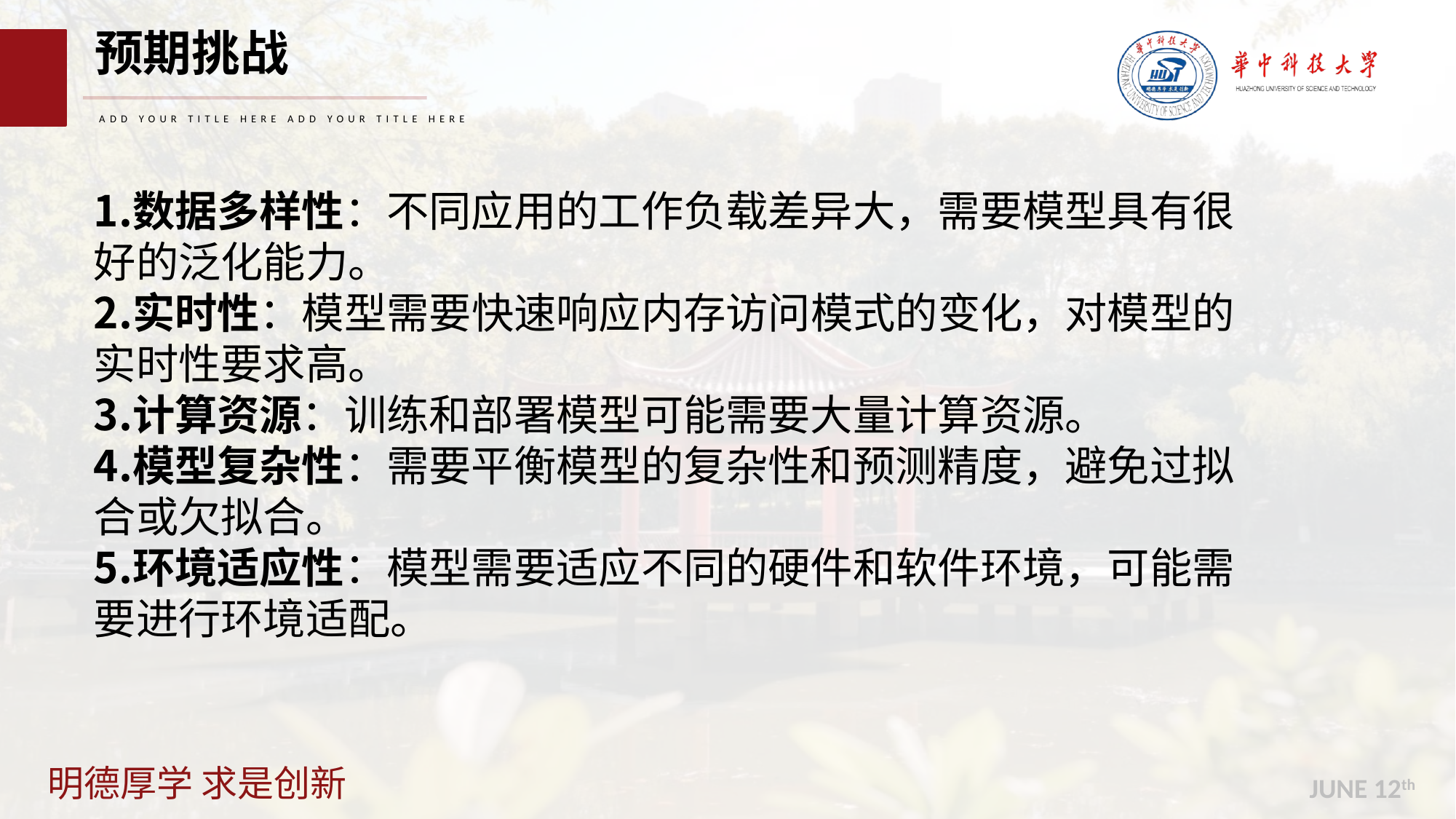

预期挑战
ADD YOUR TITLE HERE ADD YOUR TITLE HERE

数据多样性：不同应用的工作负载差异大，需要模型具有很好的泛化能力。
实时性：模型需要快速响应内存访问模式的变化，对模型的实时性要求高。
计算资源：训练和部署模型可能需要大量计算资源。
模型复杂性：需要平衡模型的复杂性和预测精度，避免过拟合或欠拟合。
环境适应性：模型需要适应不同的硬件和软件环境，可能需要进行环境适配。
JUNE 12th